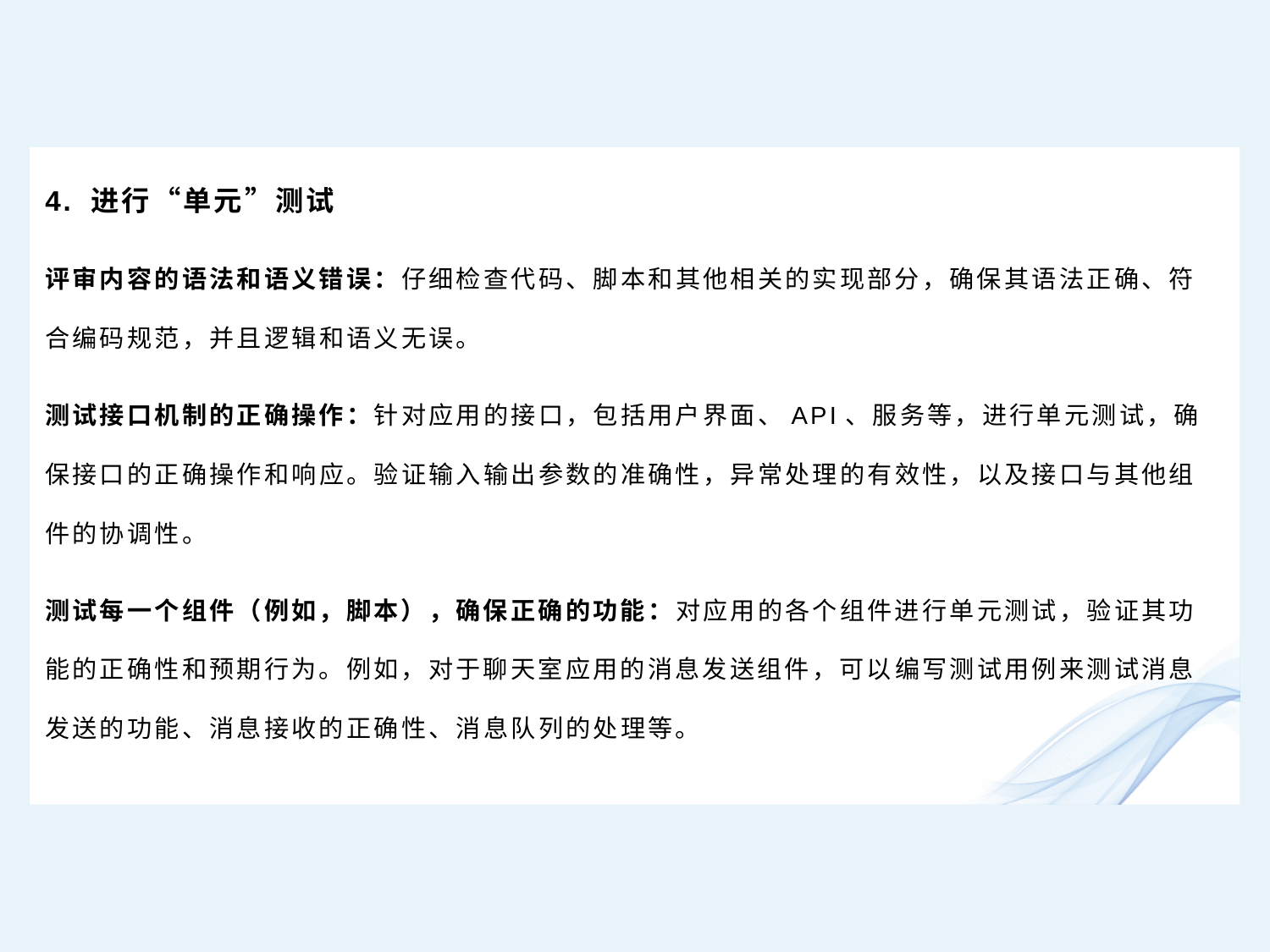

4. 进行“单元”测试
评审内容的语法和语义错误：仔细检查代码、脚本和其他相关的实现部分，确保其语法正确、符合编码规范，并且逻辑和语义无误。
测试接口机制的正确操作：针对应用的接口，包括用户界面、API、服务等，进行单元测试，确保接口的正确操作和响应。验证输入输出参数的准确性，异常处理的有效性，以及接口与其他组件的协调性。
测试每一个组件（例如，脚本），确保正确的功能：对应用的各个组件进行单元测试，验证其功能的正确性和预期行为。例如，对于聊天室应用的消息发送组件，可以编写测试用例来测试消息发送的功能、消息接收的正确性、消息队列的处理等。